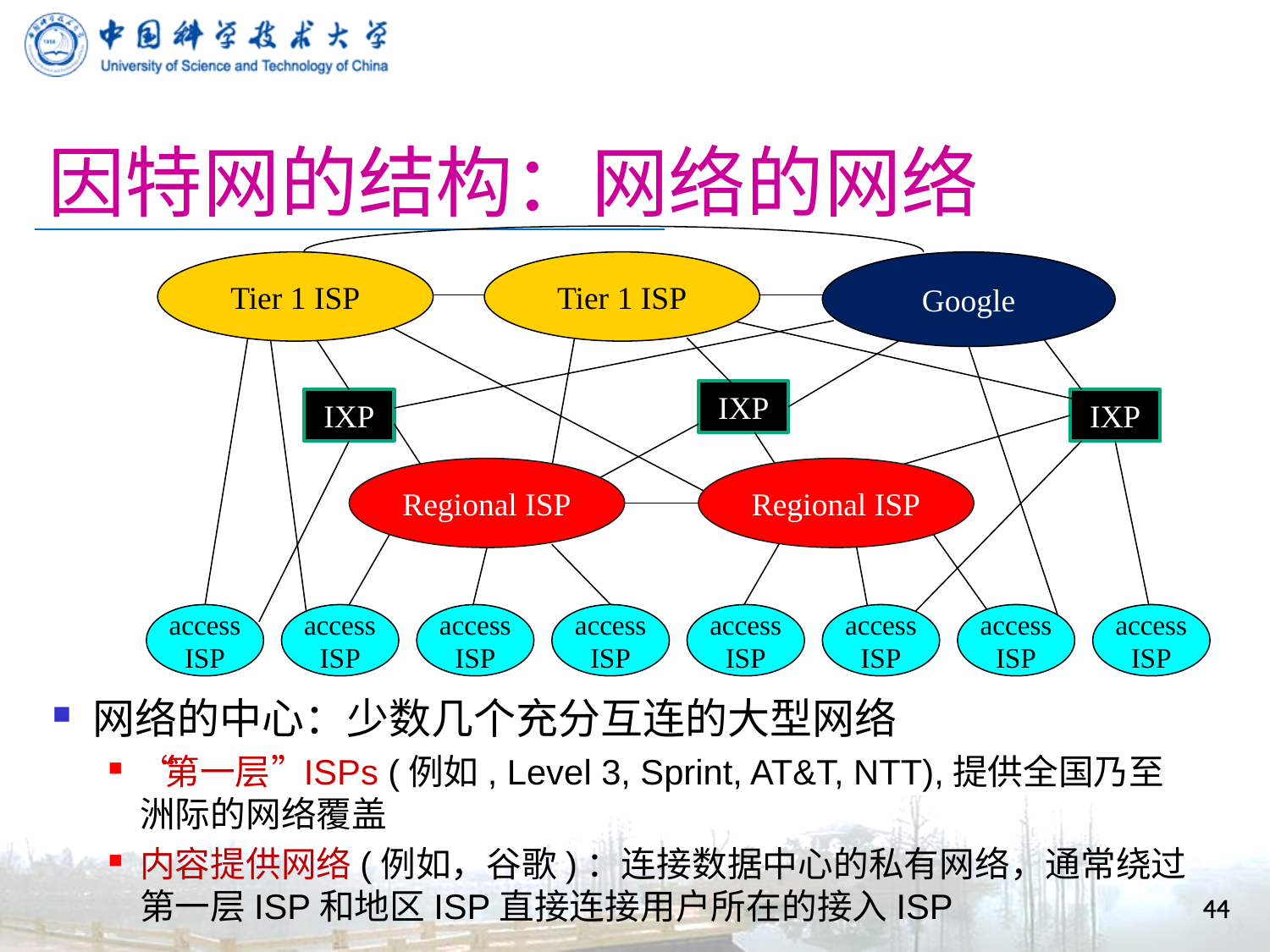

# 因特网的结构：网络的网络

Tier 1 ISP
Tier 1 ISP
Google
IXP
IXP
IXP
Regional ISP
Regional ISP
access
ISP
access
ISP
access
ISP
access
ISP
access
ISP
access
ISP
access
ISP
access
ISP
网络的中心：少数几个充分互连的大型网络
“第一层” ISPs (例如, Level 3, Sprint, AT&T, NTT),提供全国乃至洲际的网络覆盖
内容提供网络(例如，谷歌)：连接数据中心的私有网络，通常绕过第一层ISP和地区ISP直接连接用户所在的接入ISP

44